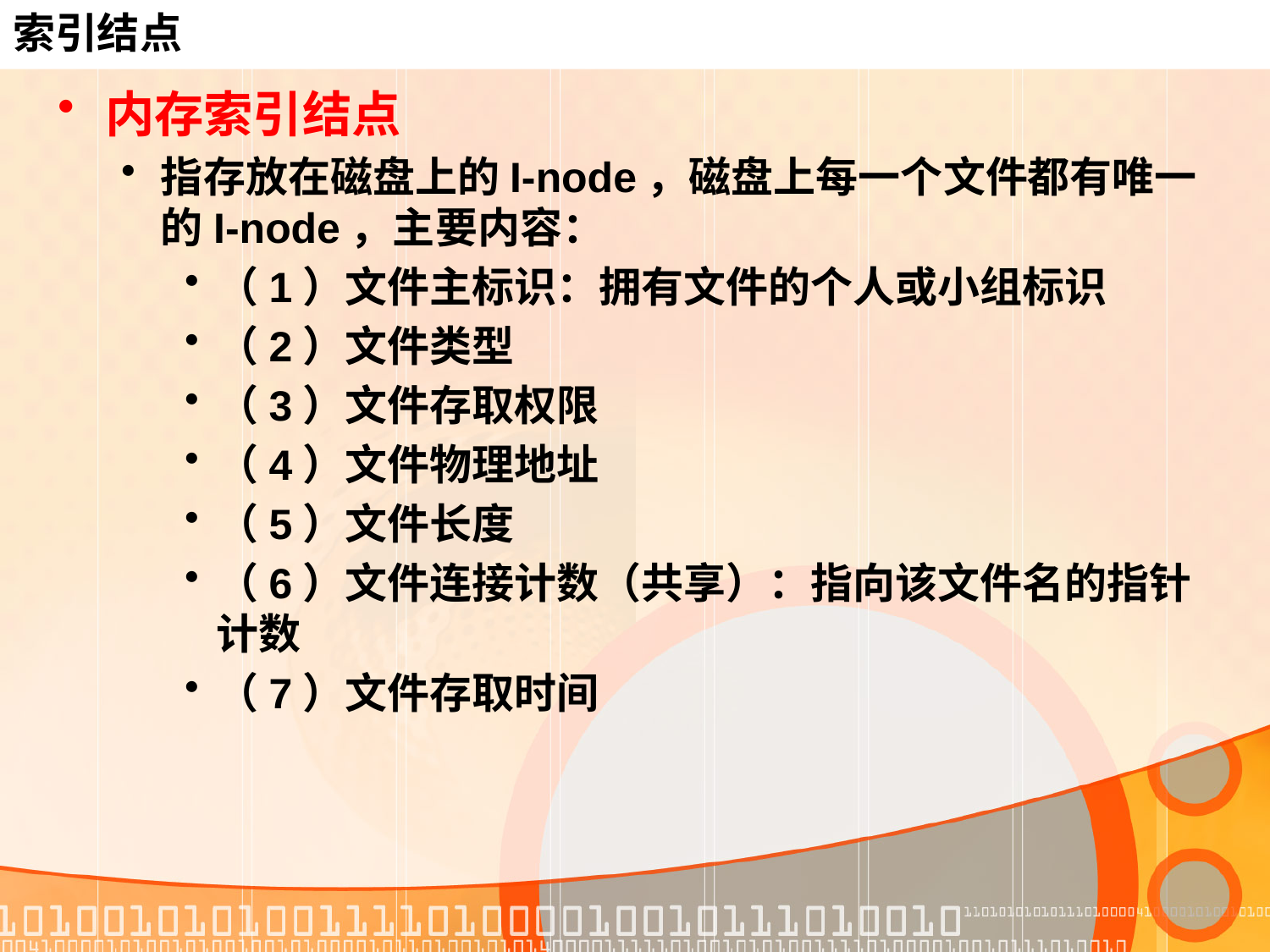

# 索引结点
内存索引结点
指存放在磁盘上的I-node，磁盘上每一个文件都有唯一的I-node，主要内容：
（1）文件主标识：拥有文件的个人或小组标识
（2）文件类型
（3）文件存取权限
（4）文件物理地址
（5）文件长度
（6）文件连接计数（共享）：指向该文件名的指针计数
（7）文件存取时间